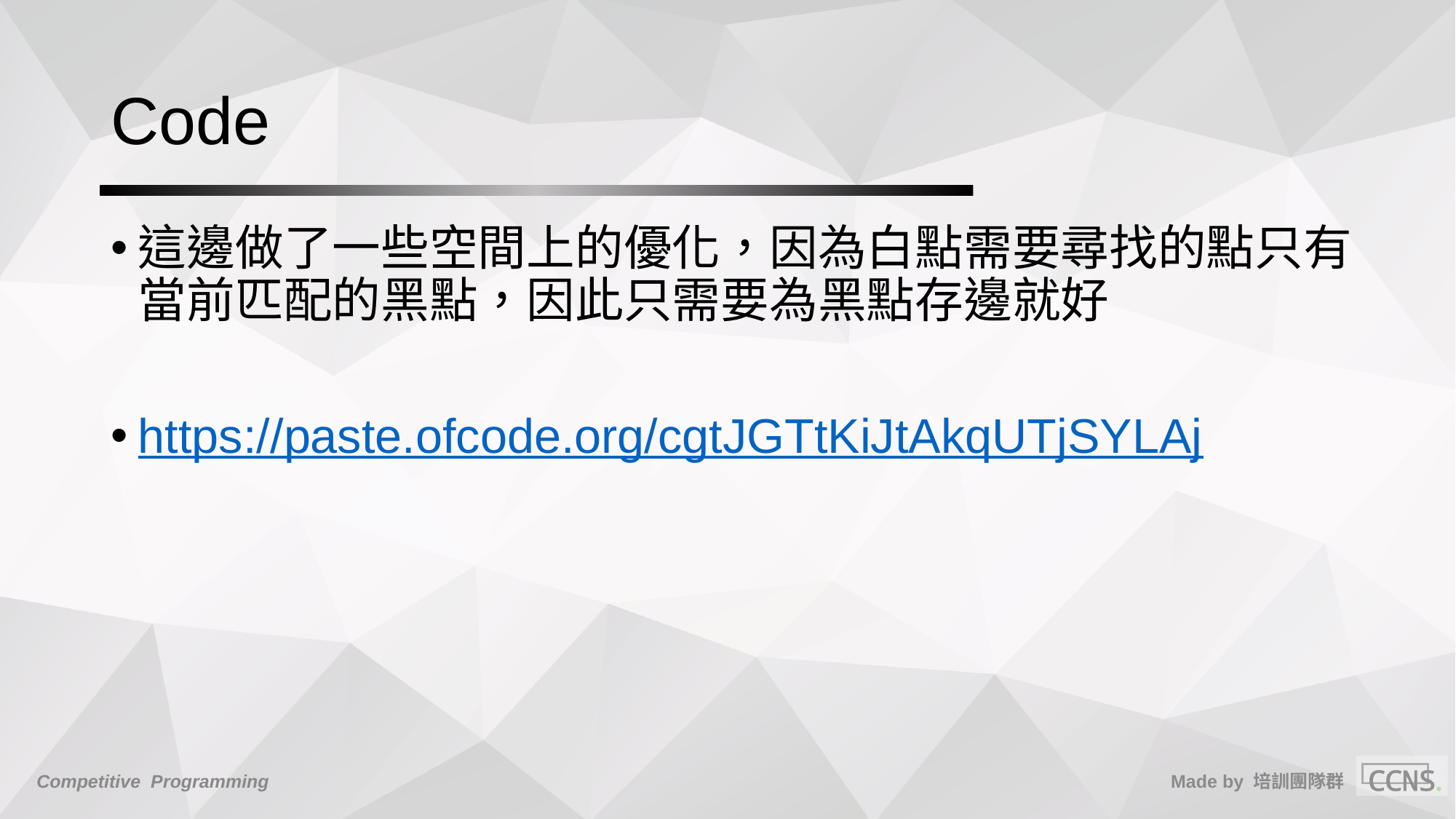

# Code
這邊做了一些空間上的優化，因為白點需要尋找的點只有當前匹配的黑點，因此只需要為黑點存邊就好

https://paste.ofcode.org/cgtJGTtKiJtAkqUTjSYLAj